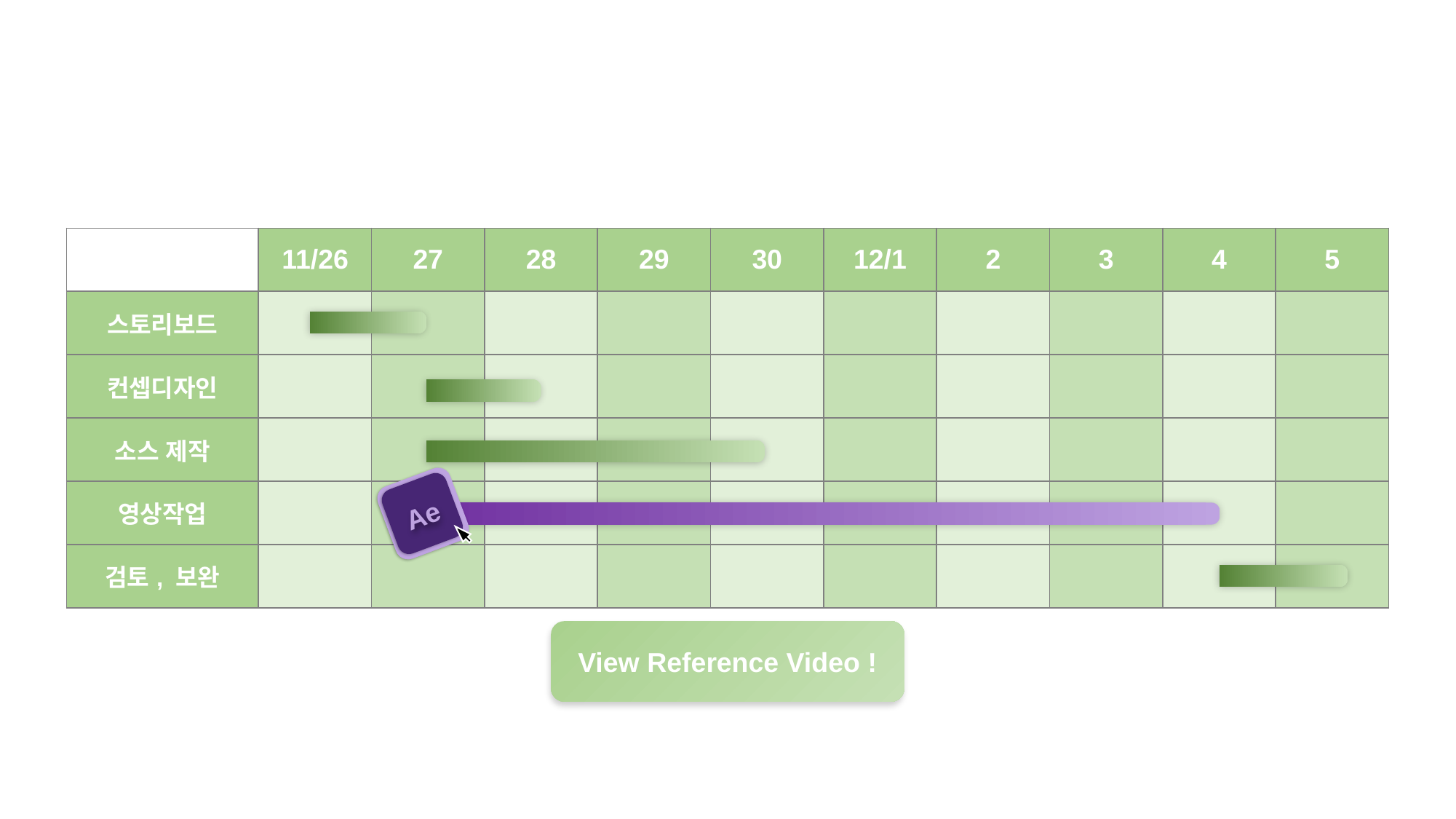

|  | 11/26 | 27 | 28 | 29 | 30 | 12/1 | 2 | 3 | 4 | 5 |
| --- | --- | --- | --- | --- | --- | --- | --- | --- | --- | --- |
| 스토리보드 |  |  |  |  |  |  |  |  |  |  |
| 컨셉디자인 |  |  |  |  |  |  |  |  |  |  |
| 소스 제작 |  |  |  |  |  |  |  |  |  |  |
| 영상작업 |  |  |  |  |  |  |  |  |  |  |
| 검토, 보완 |  |  |  |  |  |  |  |  |  |  |

Ae

View Reference Video !